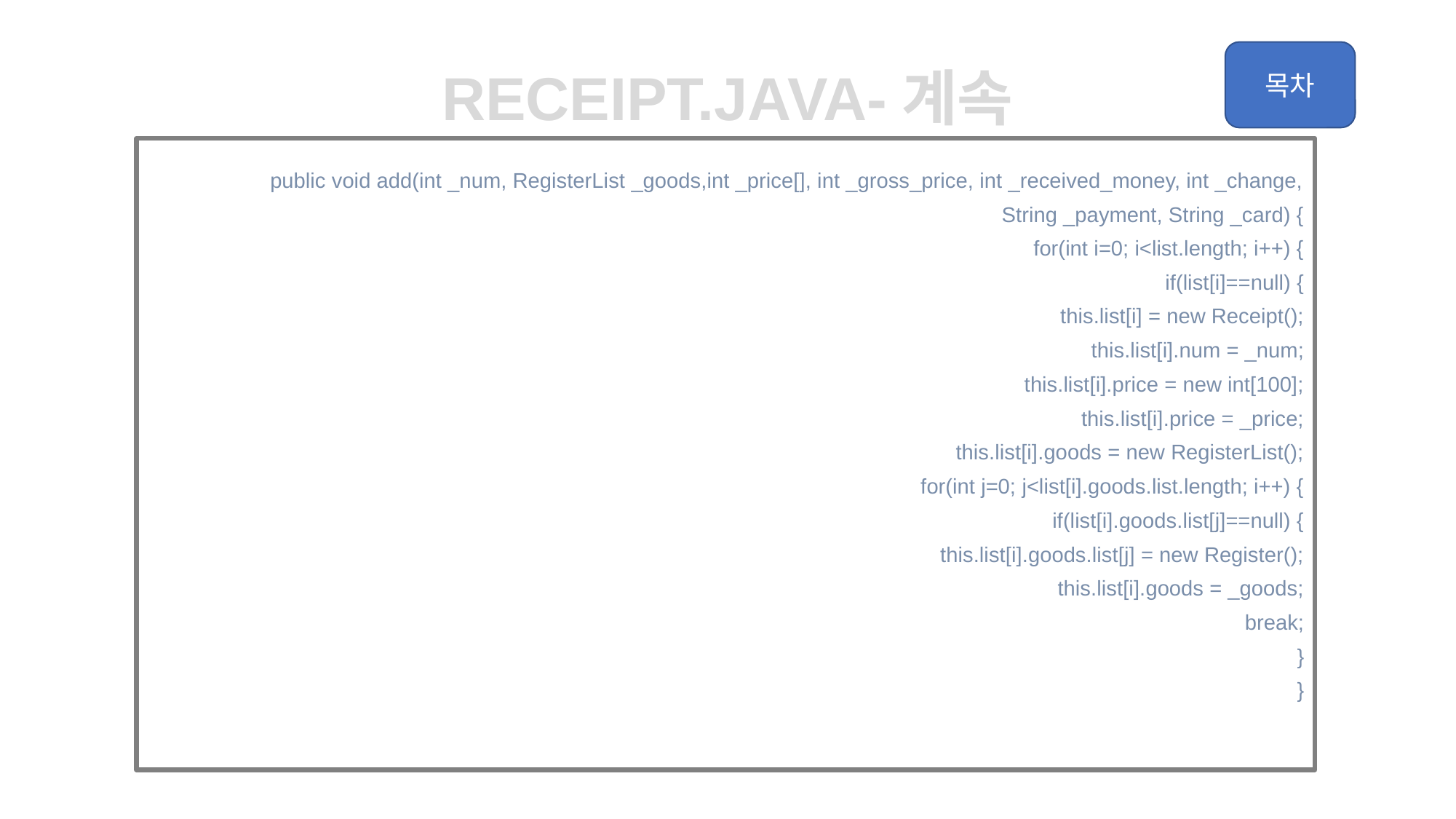

receipt.java-계속

	public void add(int _num, RegisterList _goods,int _price[], int _gross_price, int _received_money, int _change,
		      String _payment, String _card) {
		for(int i=0; i<list.length; i++) {
			if(list[i]==null) {
				this.list[i] = new Receipt();
				this.list[i].num = _num;
				this.list[i].price = new int[100];
				this.list[i].price = _price;
				this.list[i].goods = new RegisterList();
				for(int j=0; j<list[i].goods.list.length; i++) {
					if(list[i].goods.list[j]==null) {
						this.list[i].goods.list[j] = new Register();
						this.list[i].goods = _goods;
						break;
					}
				}